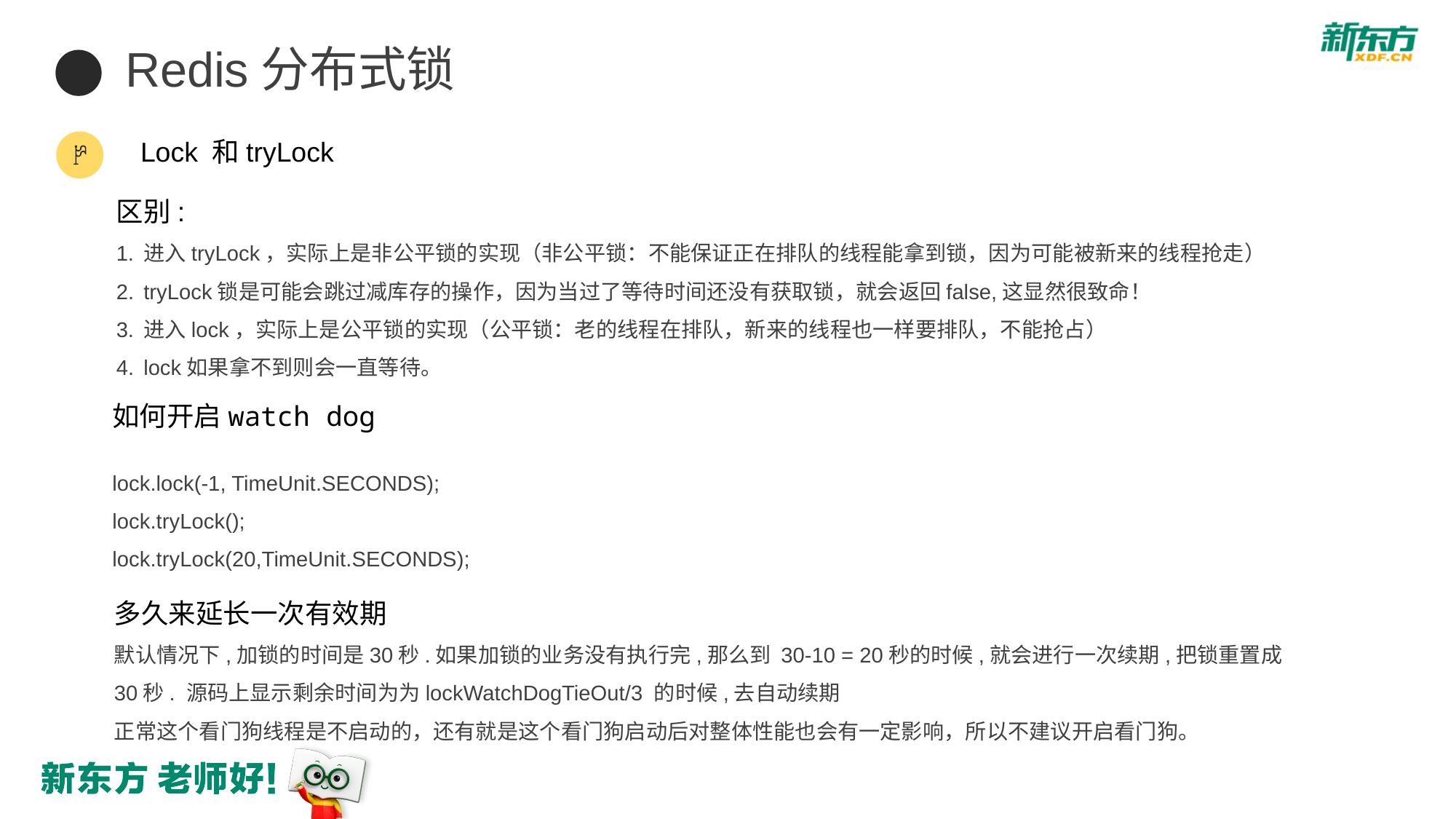

Redis分布式锁

Lock 和tryLock

区别:
进入tryLock，实际上是非公平锁的实现（非公平锁：不能保证正在排队的线程能拿到锁，因为可能被新来的线程抢走）
tryLock锁是可能会跳过减库存的操作，因为当过了等待时间还没有获取锁，就会返回false,这显然很致命！
进入lock，实际上是公平锁的实现（公平锁：老的线程在排队，新来的线程也一样要排队，不能抢占）
lock如果拿不到则会一直等待。
如何开启watch dog

lock.lock(-1, TimeUnit.SECONDS);
lock.tryLock();
lock.tryLock(20,TimeUnit.SECONDS);
多久来延长一次有效期
默认情况下,加锁的时间是30秒.如果加锁的业务没有执行完,那么到 30-10 = 20秒的时候,就会进行一次续期,把锁重置成30秒. 源码上显示剩余时间为为lockWatchDogTieOut/3 的时候,去自动续期
正常这个看门狗线程是不启动的，还有就是这个看门狗启动后对整体性能也会有一定影响，所以不建议开启看门狗。